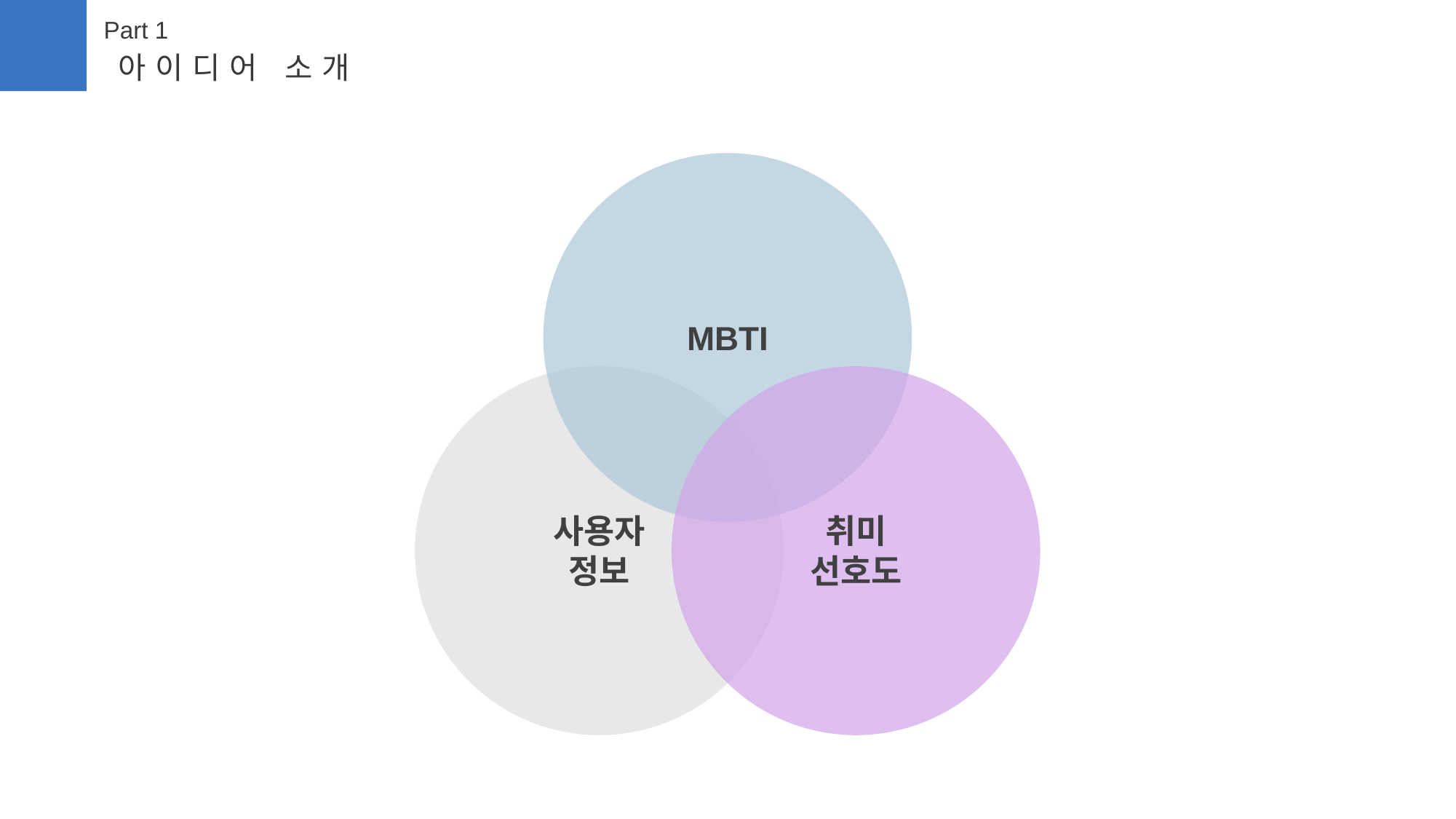

Part 1
아이디어 소개

MBTI

사용자
정보
취미
선호도